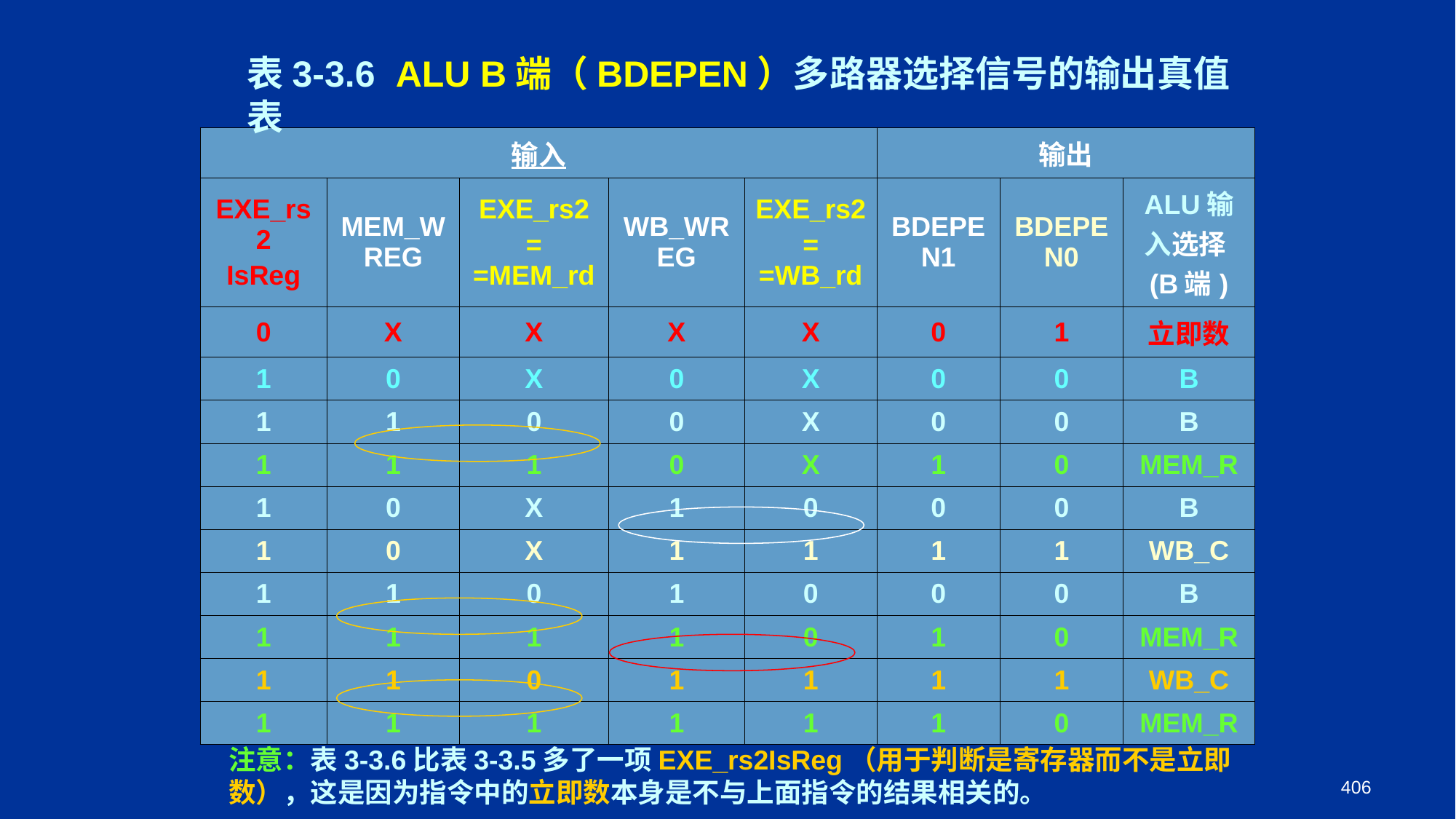

表3-3.6  ALU B端（BDEPEN）多路器选择信号的输出真值表
| 输入 |  |  |  |  | 输出 |  |  |
| --- | --- | --- | --- | --- | --- | --- | --- |
| EXE\_rs2 IsReg | MEM\_WREG | EXE\_rs2 = =MEM\_rd | WB\_WREG | EXE\_rs2 = =WB\_rd | BDEPEN1 | BDEPEN0 | ALU输入选择(B端) |
| 0 | X | X | X | X | 0 | 1 | 立即数 |
| 1 | 0 | X | 0 | X | 0 | 0 | B |
| 1 | 1 | 0 | 0 | X | 0 | 0 | B |
| 1 | 1 | 1 | 0 | X | 1 | 0 | MEM\_R |
| 1 | 0 | X | 1 | 0 | 0 | 0 | B |
| 1 | 0 | X | 1 | 1 | 1 | 1 | WB\_C |
| 1 | 1 | 0 | 1 | 0 | 0 | 0 | B |
| 1 | 1 | 1 | 1 | 0 | 1 | 0 | MEM\_R |
| 1 | 1 | 0 | 1 | 1 | 1 | 1 | WB\_C |
| 1 | 1 | 1 | 1 | 1 | 1 | 0 | MEM\_R |

注意：表3-3.6比表3-3.5多了一项EXE_rs2IsReg（用于判断是寄存器而不是立即数），这是因为指令中的立即数本身是不与上面指令的结果相关的。
406